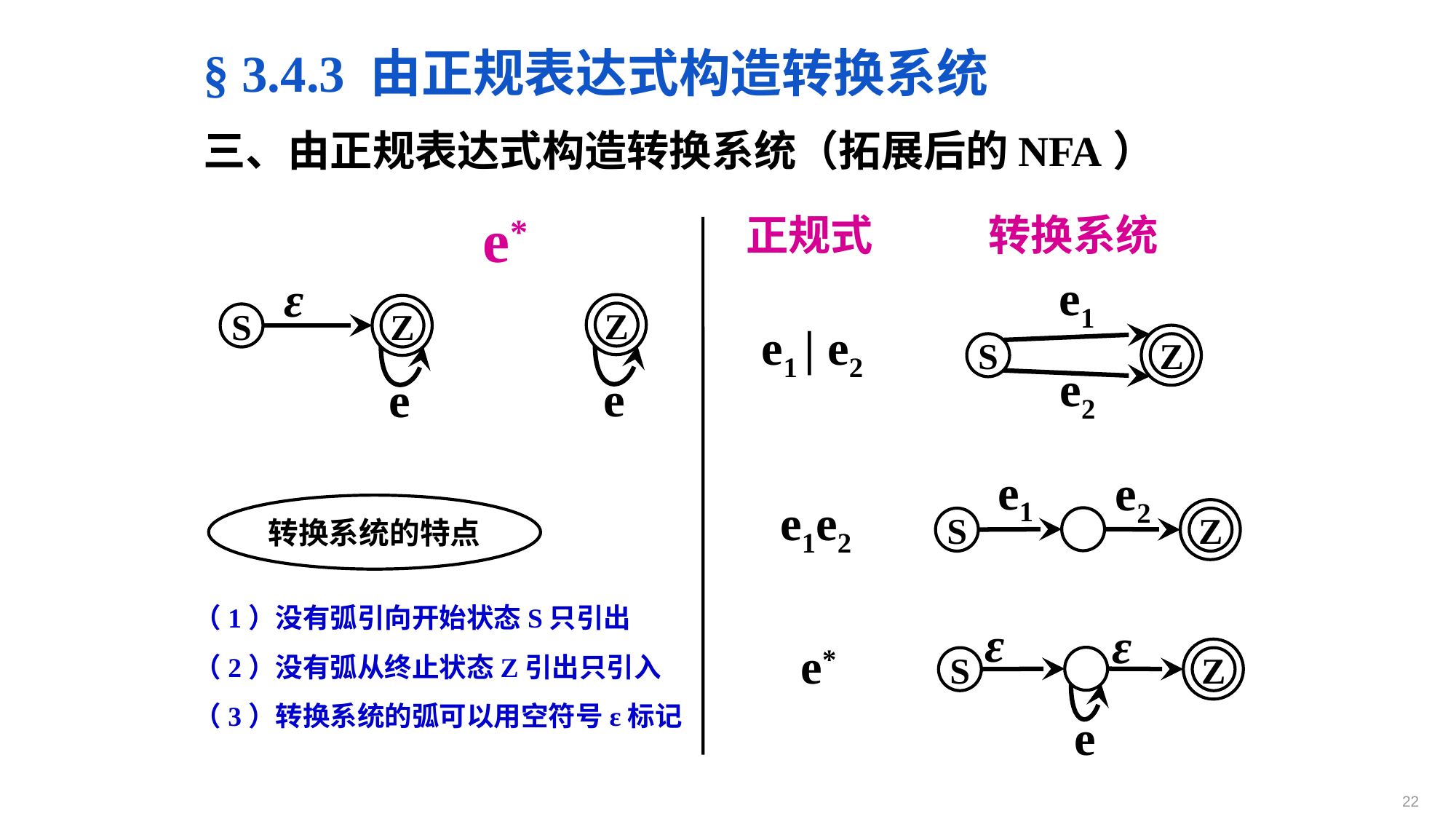

§ 3.4.3 由正规表达式构造转换系统
三、由正规表达式构造转换系统（拓展后的NFA）
e*
正规式
转换系统

e1
ε

Z

Z
S
e1 | e2

Z
S
e2
e
e
e1
e2
e1e2
转换系统的特点

Z

S
（1）没有弧引向开始状态S只引出
（2）没有弧从终止状态Z引出只引入
（3）转换系统的弧可以用空符号ε标记
ε
ε
e*

Z

S
e
22